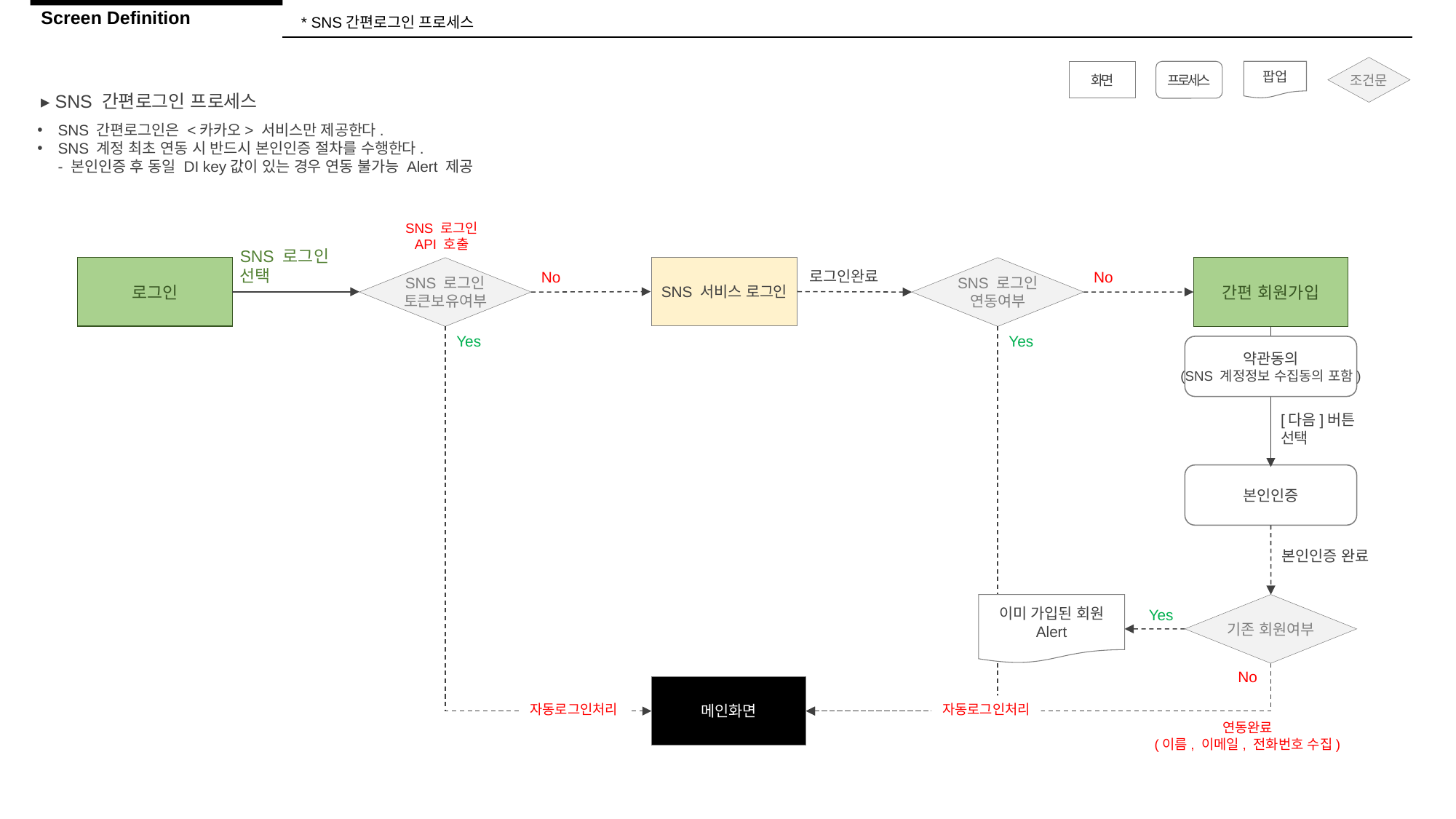

Screen Definition
* SNS간편로그인 프로세스
조건문
화면
프로세스
팝업
▸ SNS 간편로그인 프로세스
SNS 간편로그인은 <카카오> 서비스만 제공한다.
SNS 계정 최초 연동 시 반드시 본인인증 절차를 수행한다.
- 본인인증 후 동일 DI key값이 있는 경우 연동 불가능 Alert 제공
SNS 로그인
API 호출
SNS 로그인
선택
SNS 서비스 로그인
로그인
SNS 로그인
토큰보유여부
SNS 로그인
연동여부
간편 회원가입
로그인완료
No
No
Yes
Yes
약관동의
(SNS 계정정보 수집동의 포함)
[다음]버튼
선택
본인인증
본인인증 완료
이미 가입된 회원
Alert
기존 회원여부
Yes
No
메인화면
자동로그인처리
자동로그인처리
연동완료
(이름, 이메일, 전화번호 수집)